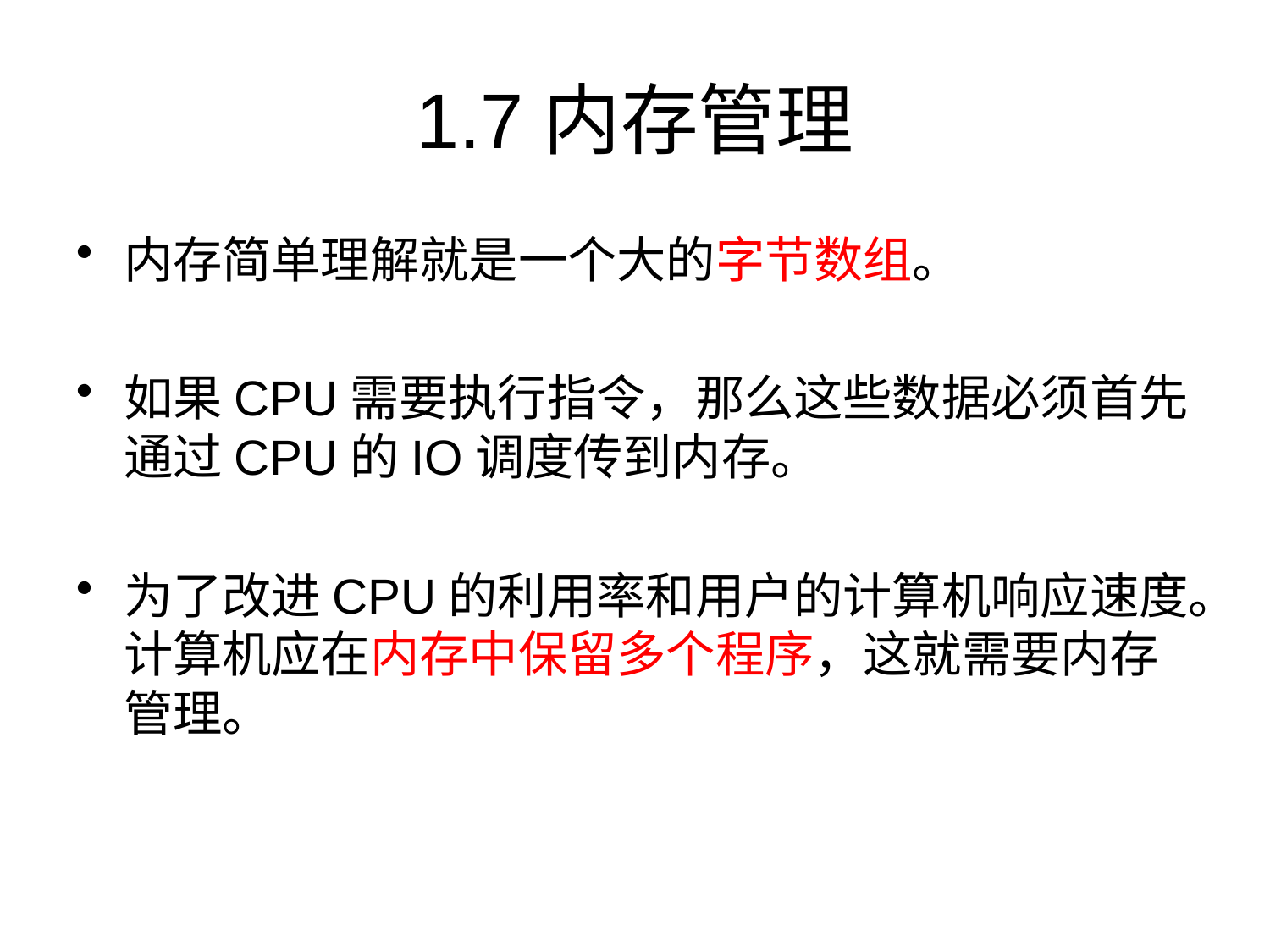

# 1.7	内存管理
内存简单理解就是一个大的字节数组。

如果CPU需要执行指令，那么这些数据必须首先通过CPU的IO调度传到内存。

为了改进CPU的利用率和用户的计算机响应速度。计算机应在内存中保留多个程序，这就需要内存管理。